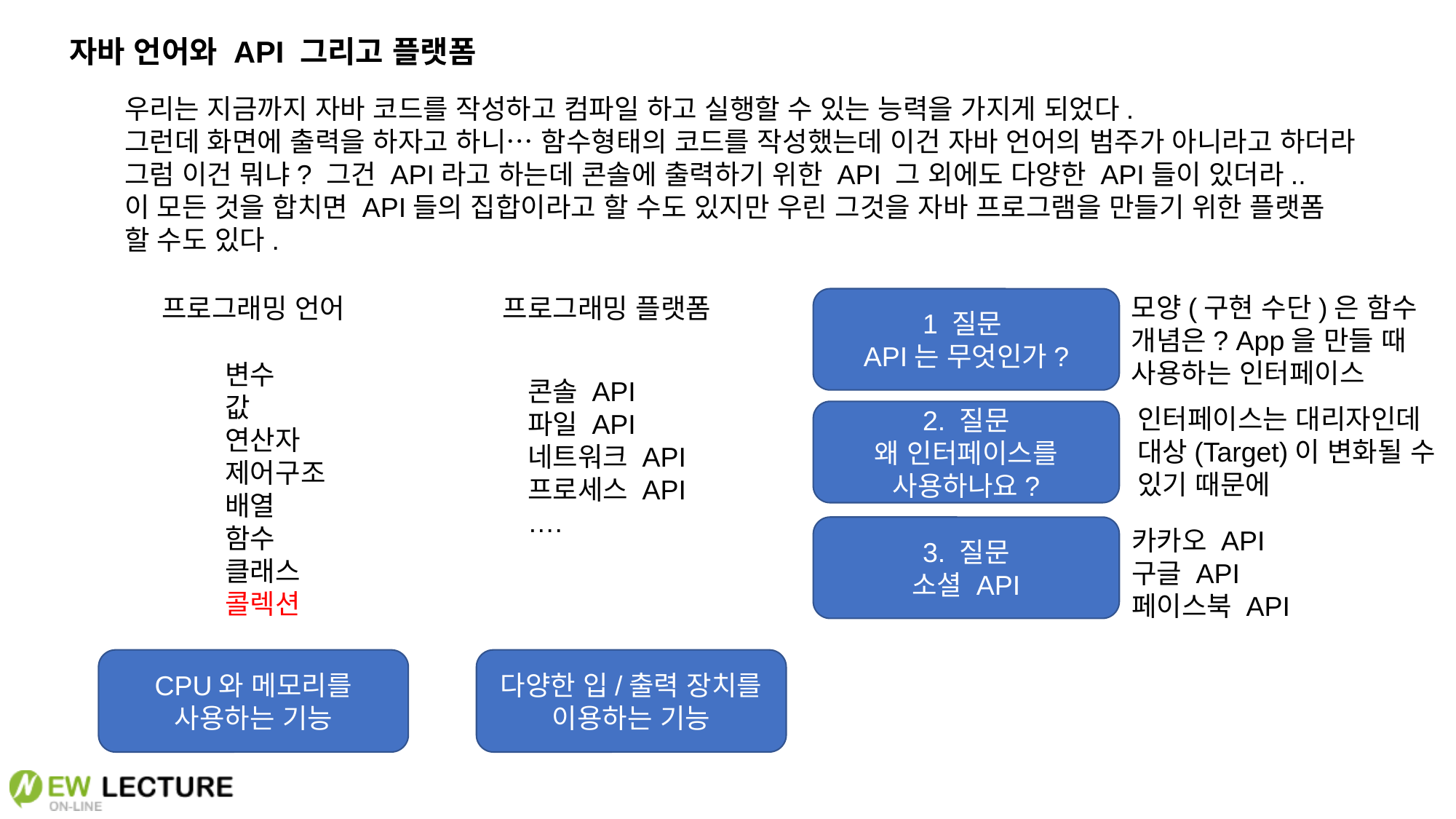

자바 언어와 API 그리고 플랫폼
우리는 지금까지 자바 코드를 작성하고 컴파일 하고 실행할 수 있는 능력을 가지게 되었다.
그런데 화면에 출력을 하자고 하니… 함수형태의 코드를 작성했는데 이건 자바 언어의 범주가 아니라고 하더라
그럼 이건 뭐냐? 그건 API라고 하는데 콘솔에 출력하기 위한 API 그 외에도 다양한 API들이 있더라..
이 모든 것을 합치면 API들의 집합이라고 할 수도 있지만 우린 그것을 자바 프로그램을 만들기 위한 플랫폼
할 수도 있다.
모양(구현 수단)은 함수
개념은? App을 만들 때
사용하는 인터페이스
프로그래밍 언어
프로그래밍 플랫폼
1 질문
API는 무엇인가?
변수
값
연산자
제어구조
배열
함수
클래스
콜렉션
콘솔 API
파일 API
네트워크 API
프로세스 API
….
인터페이스는 대리자인데
대상(Target)이 변화될 수
있기 때문에
2. 질문
왜 인터페이스를 사용하나요?
3. 질문
소셜 API
카카오 API
구글 API
페이스북 API
CPU와 메모리를 사용하는 기능
다양한 입/출력 장치를
이용하는 기능